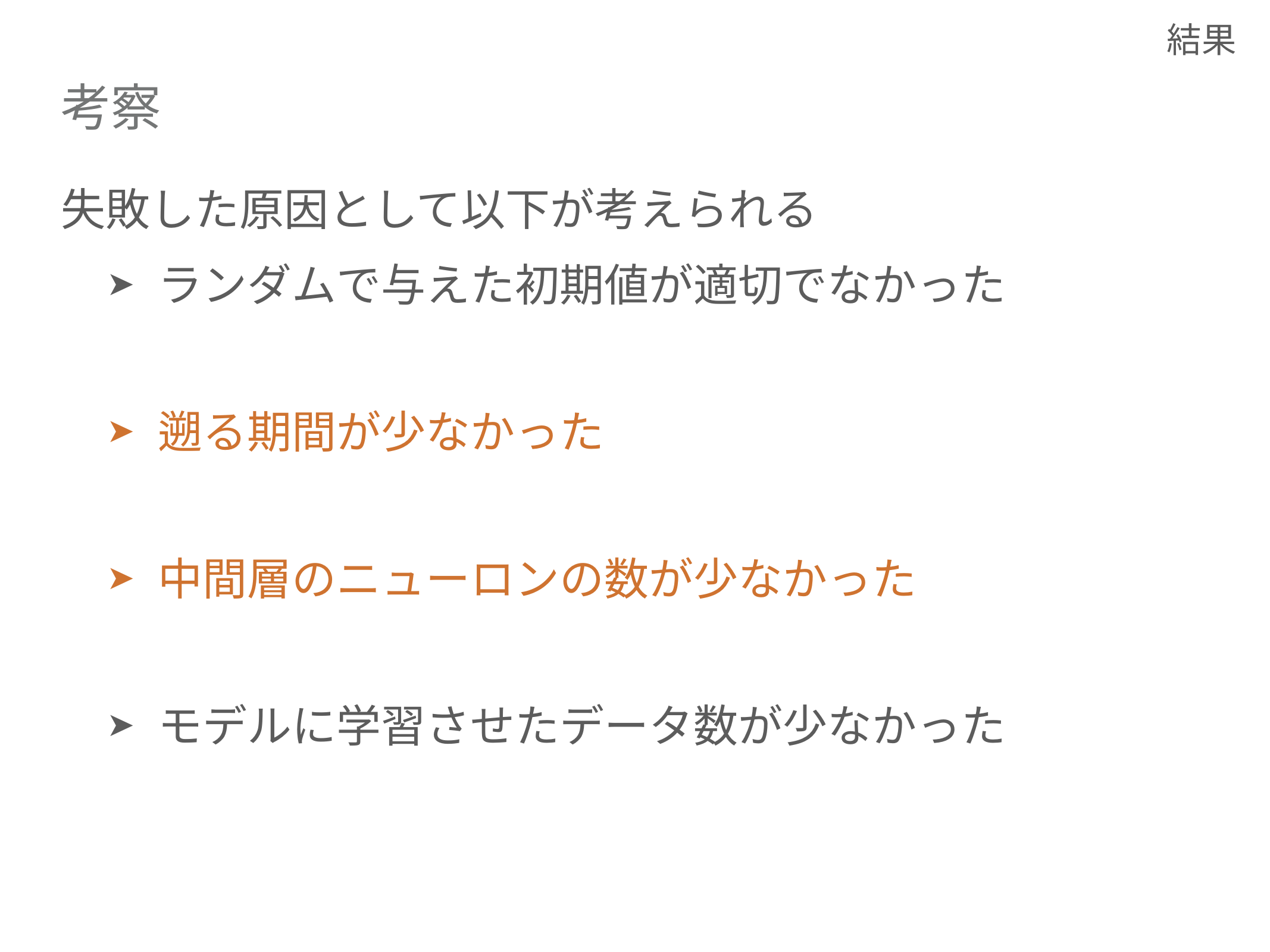

結果
# 考察

失敗した原因として以下が考えられる
ランダムで与えた初期値が適切でなかった

遡る期間が少なかった

中間層のニューロンの数が少なかった

モデルに学習させたデータ数が少なかった